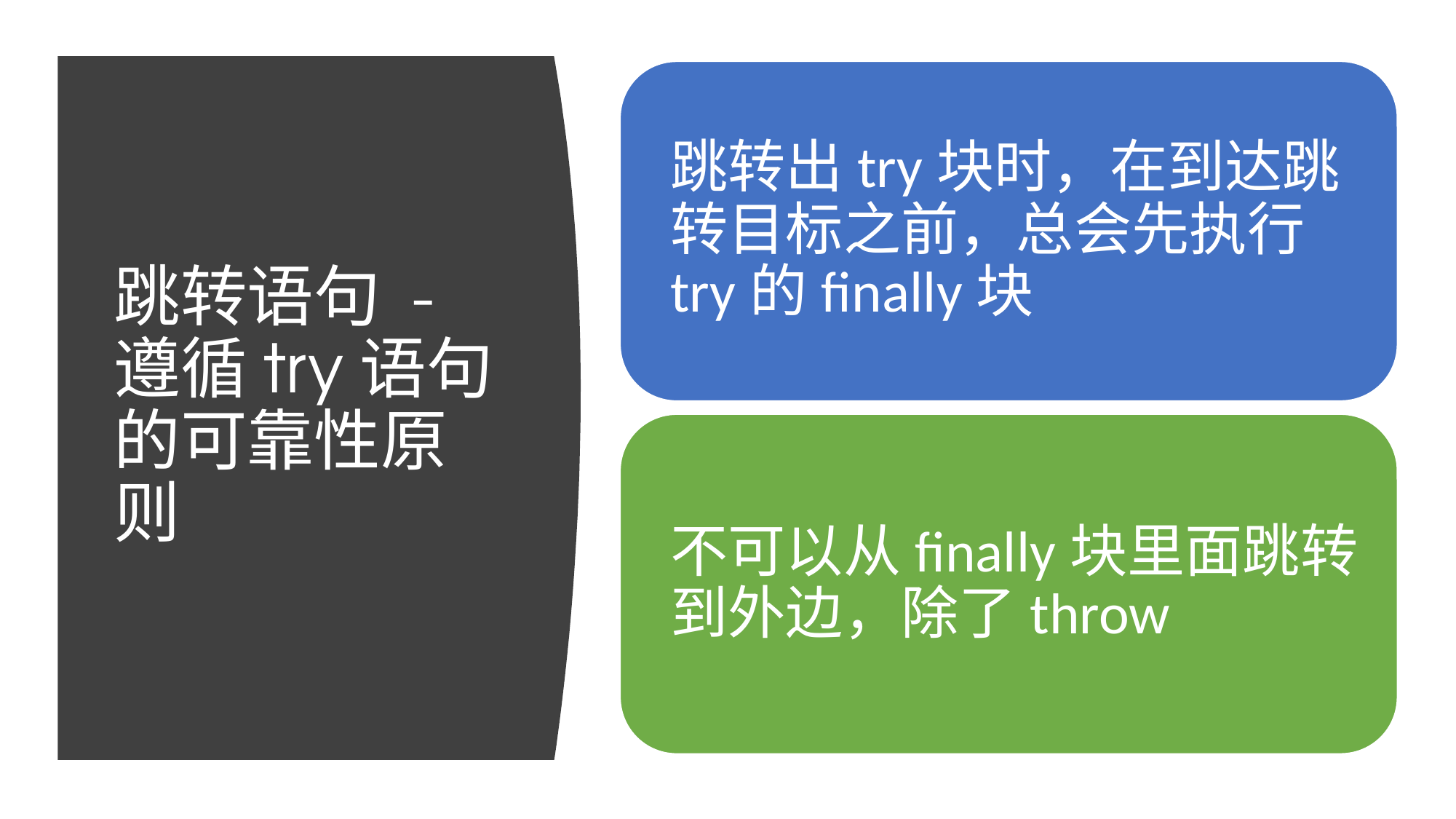

跳转出try块时，在到达跳转目标之前，总会先执行try的finally块
不可以从finally块里面跳转到外边，除了throw

# 跳转语句 -遵循try语句的可靠性原则